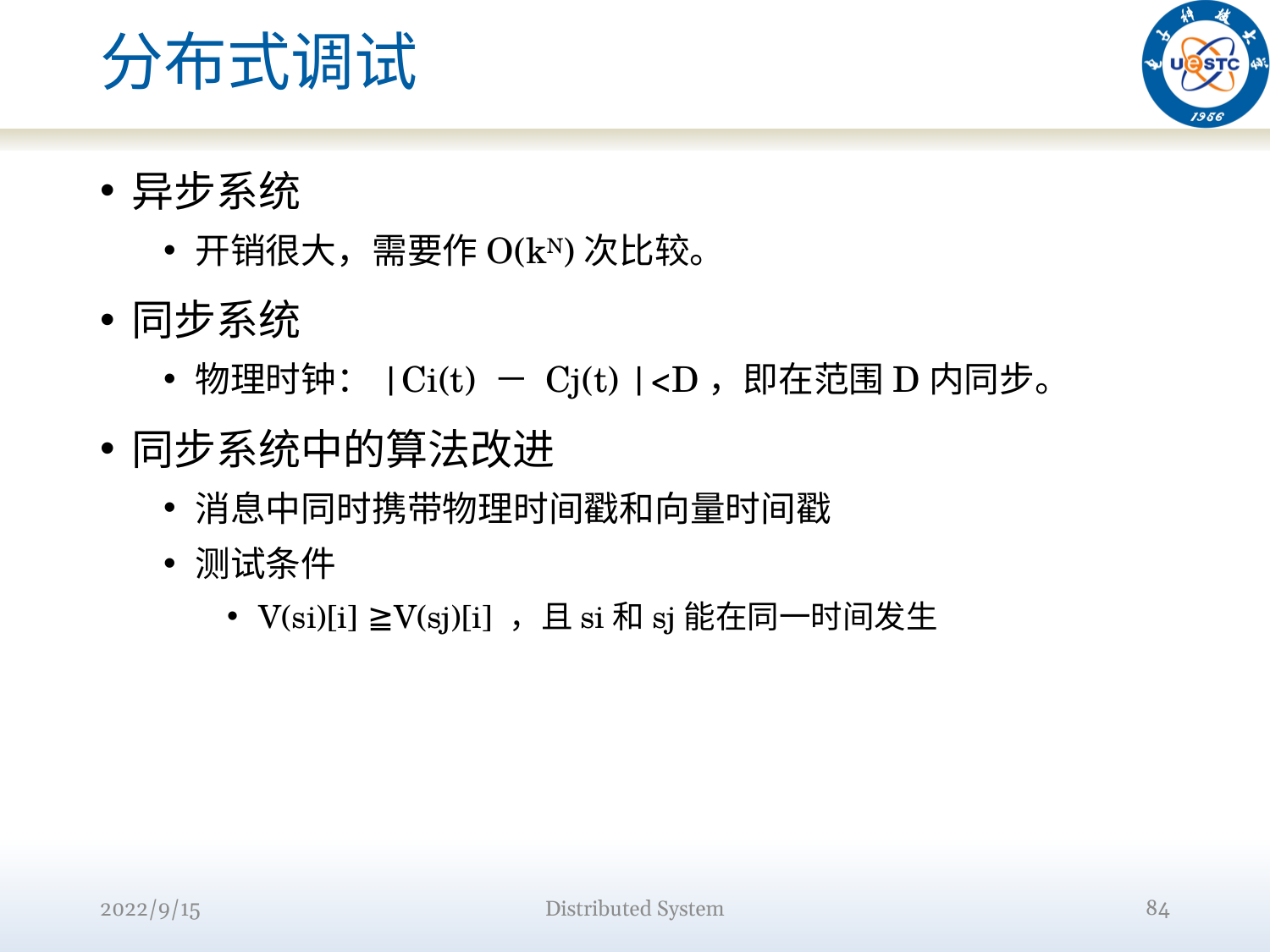

# 分布式调试
异步系统
开销很大，需要作O(kN)次比较。
同步系统
物理时钟：|Ci(t) － Cj(t) |<D，即在范围D内同步。
同步系统中的算法改进
消息中同时携带物理时间戳和向量时间戳
测试条件
V(si)[i] ≧V(sj)[i] ，且si和sj能在同一时间发生
2022/9/15
Distributed System
84